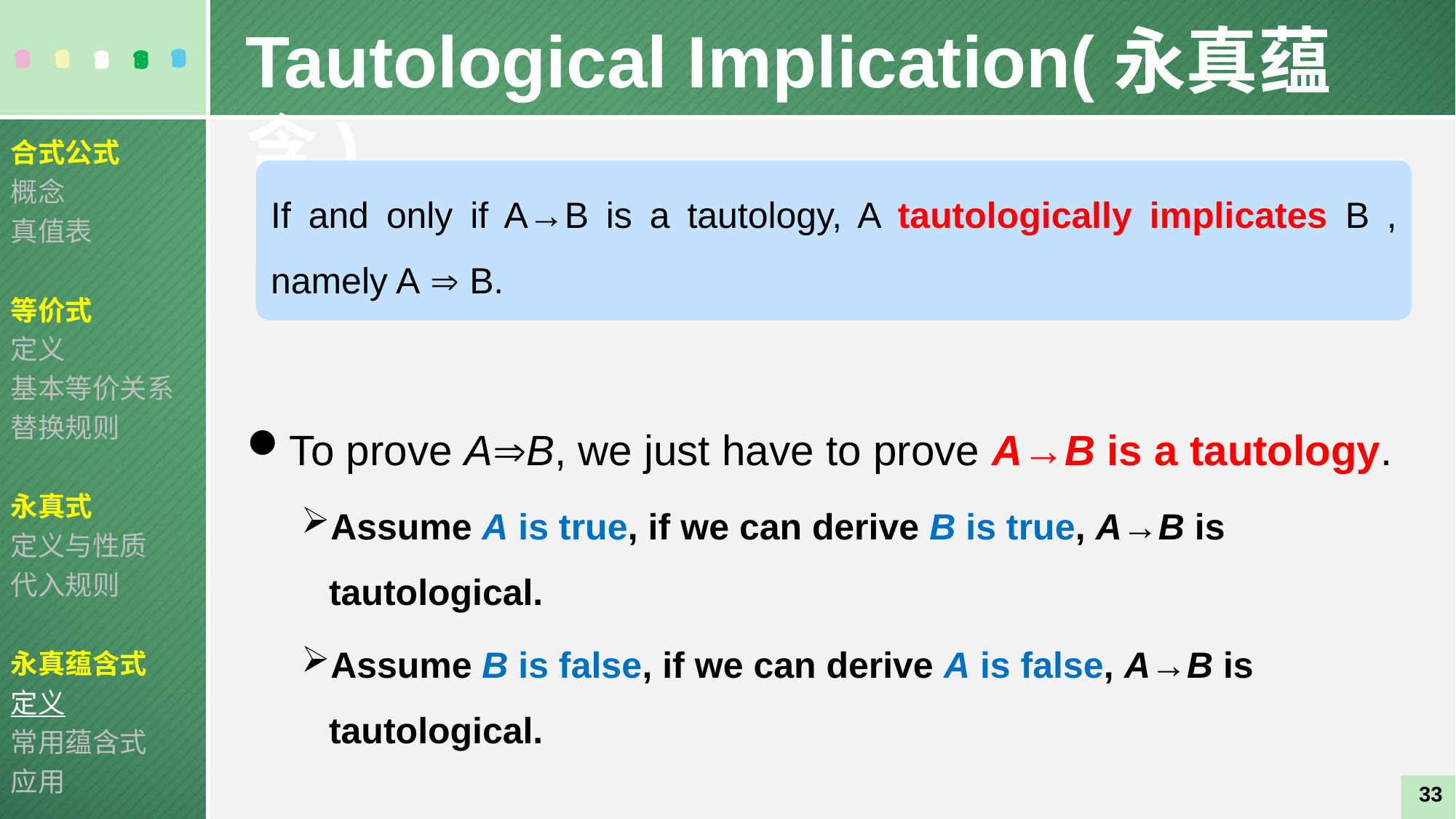

Tautological Implication(永真蕴含)

合式公式
概念
真值表

等价式
定义
基本等价关系
替换规则

永真式
定义与性质
代入规则

永真蕴含式
定义
常用蕴含式
应用
If and only if A→B is a tautology, A tautologically implicates B , namely A ⇒ B.

To prove A⇒B, we just have to prove A→B is a tautology.
Assume A is true, if we can derive B is true, A→B is tautological.
Assume B is false, if we can derive A is false, A→B is tautological.
33